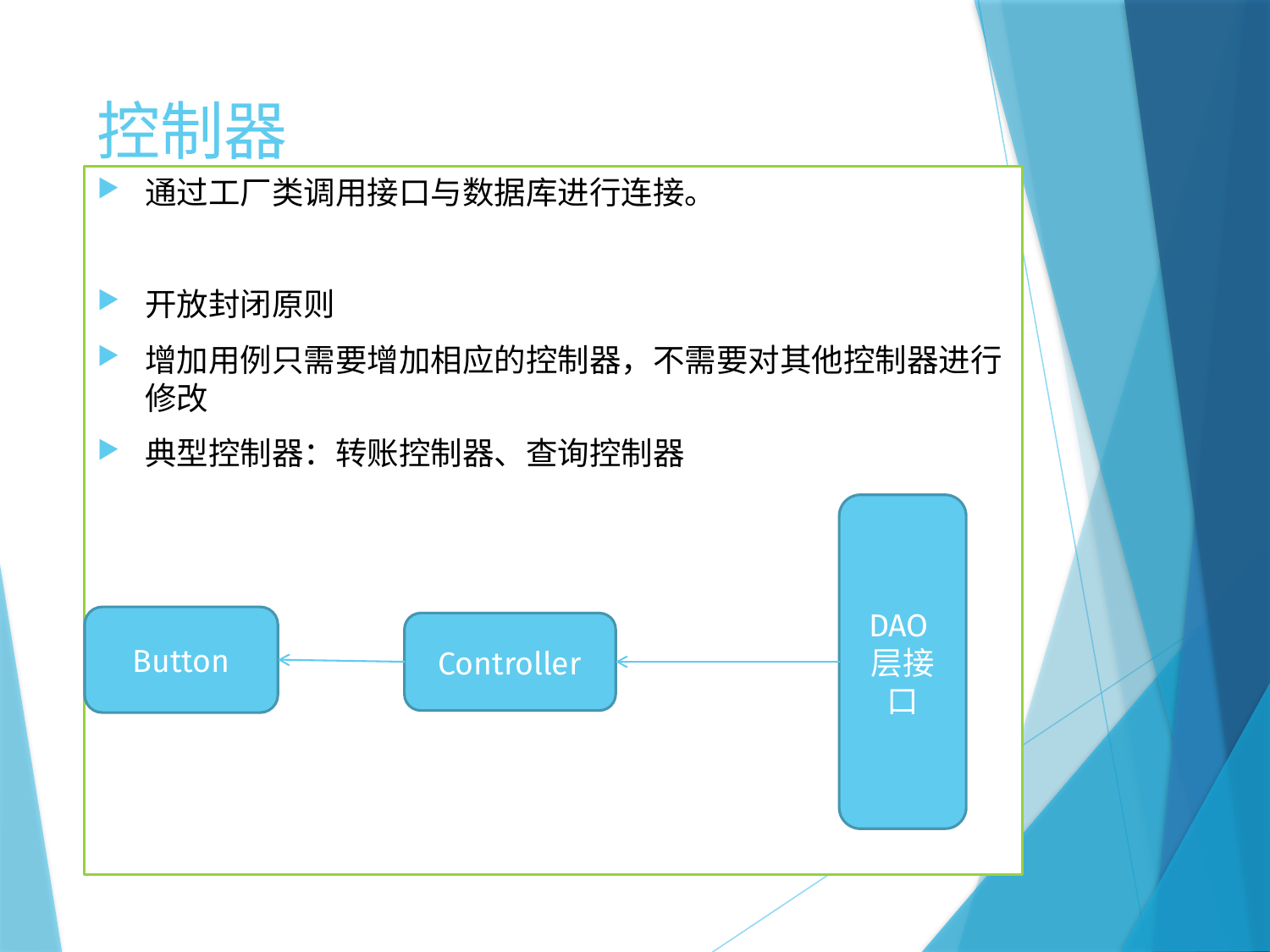

# 控制器
通过工厂类调用接口与数据库进行连接。

开放封闭原则
增加用例只需要增加相应的控制器，不需要对其他控制器进行修改
典型控制器：转账控制器、查询控制器

DAO层接口
Button
Controller